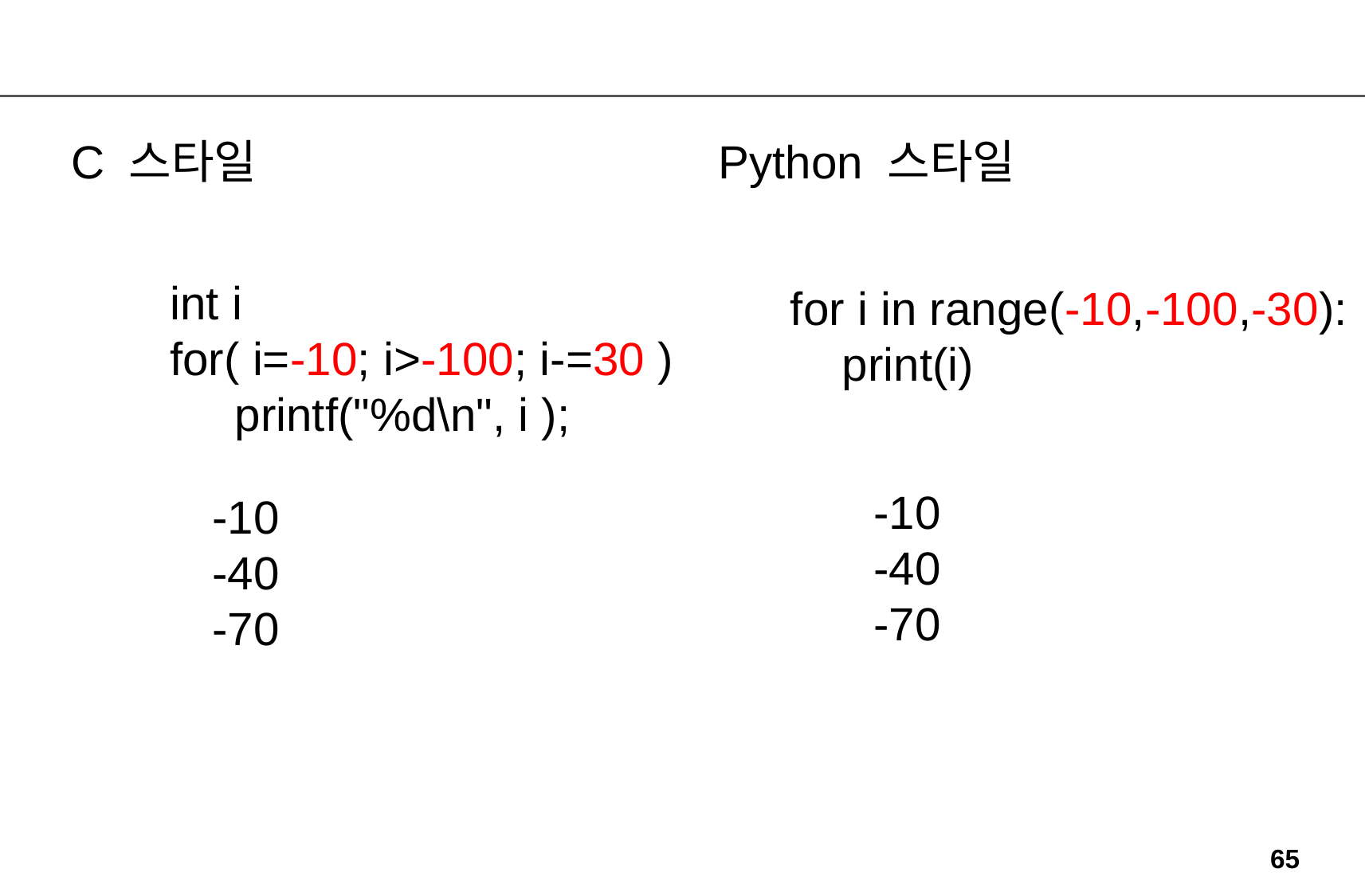

C 스타일
Python 스타일
int i
for( i=-10; i>-100; i-=30 )
     printf("%d\n", i );
for i in range(-10,-100,-30):
    print(i)
-10
-40
-70

-10
-40
-70